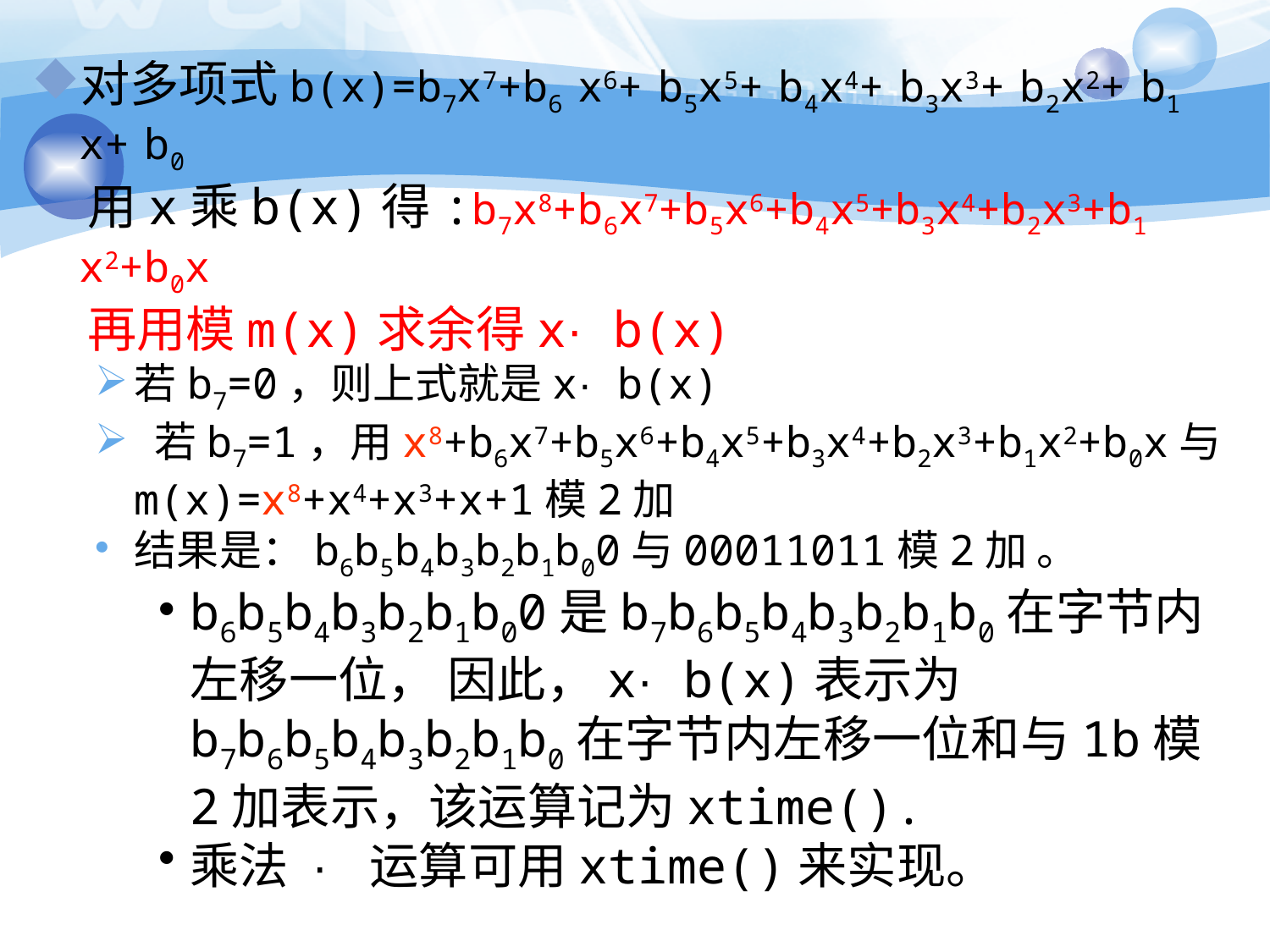

对多项式b(x)=b7x7+b6 x6+ b5x5+ b4x4+ b3x3+ b2x2+ b1 x+ b0
    用x乘b(x)得:b7x8+b6x7+b5x6+b4x5+b3x4+b2x3+b1 x2+b0x
    再用模m(x)求余得x· b(x)
若b7=0，则上式就是x· b(x)
 若b7=1，用x8+b6x7+b5x6+b4x5+b3x4+b2x3+b1x2+b0x与m(x)=x8+x4+x3+x+1模2加
结果是：b6b5b4b3b2b1b00与00011011模2加 。
b6b5b4b3b2b1b00是b7b6b5b4b3b2b1b0在字节内左移一位， 因此，x· b(x)表示为b7b6b5b4b3b2b1b0在字节内左移一位和与1b模2加表示，该运算记为xtime().
乘法 · 运算可用xtime()来实现。